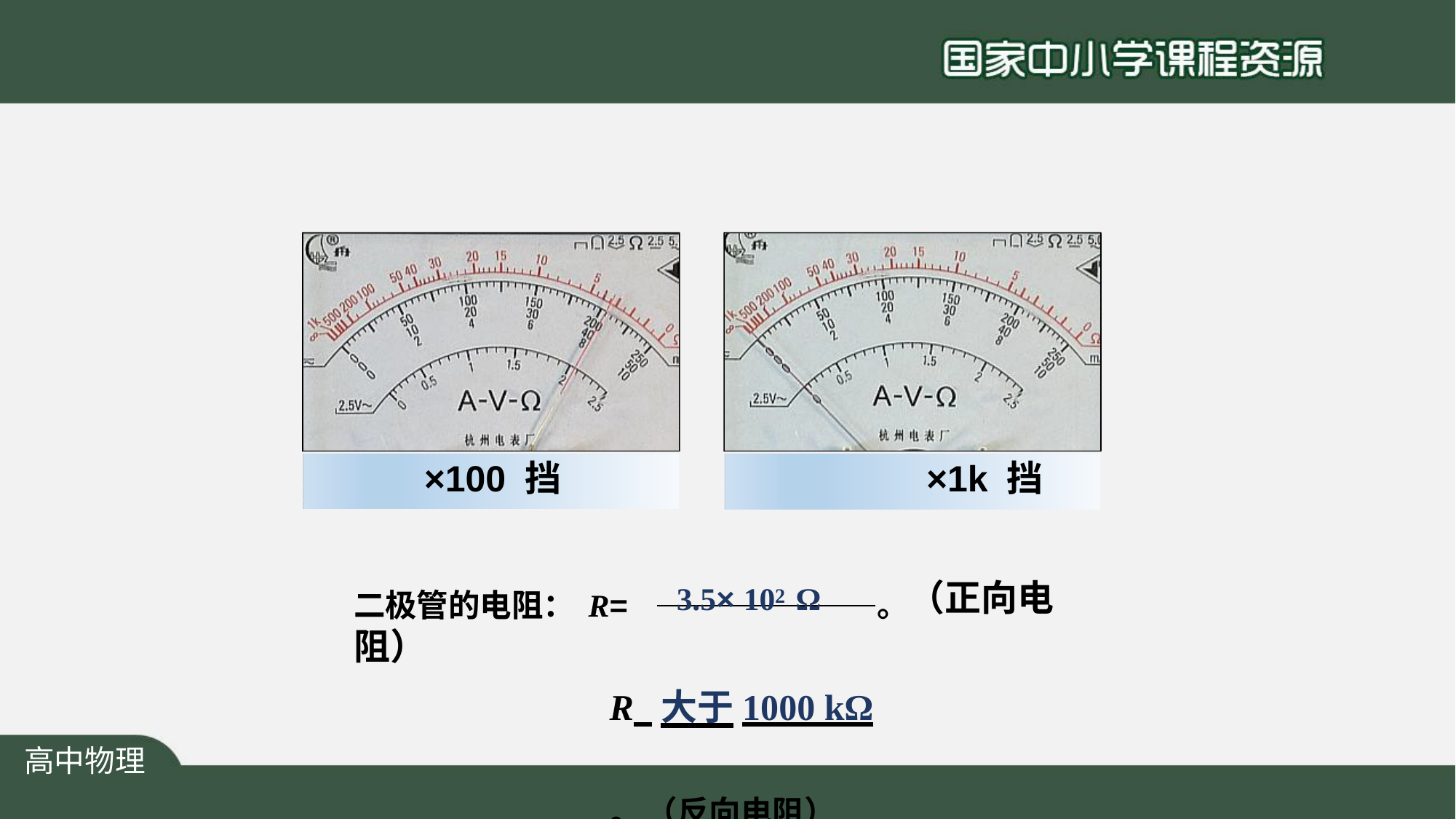

×100 挡	×1k 挡

二极管的电阻：R=	3.5× 102  Ω	。（正向电阻）
R  大于1000 kΩ	。（反向电阻）

高中物理